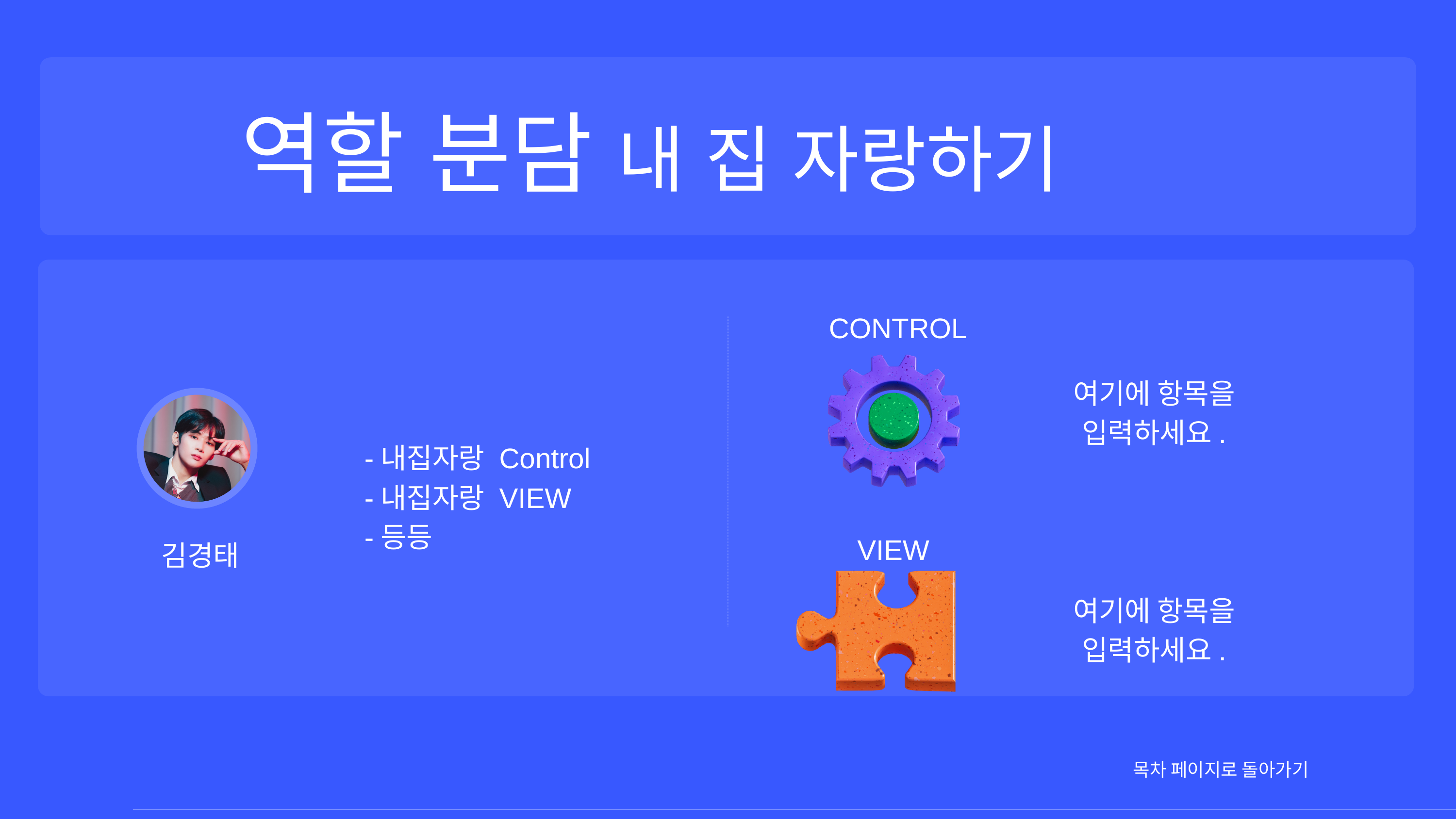

역할 분담 내 집 자랑하기

CONTROL

여기에 항목을
입력하세요.

-내집자랑 Control
-내집자랑 VIEW
-등등

VIEW
김경태

여기에 항목을
입력하세요.
목차 페이지로 돌아가기